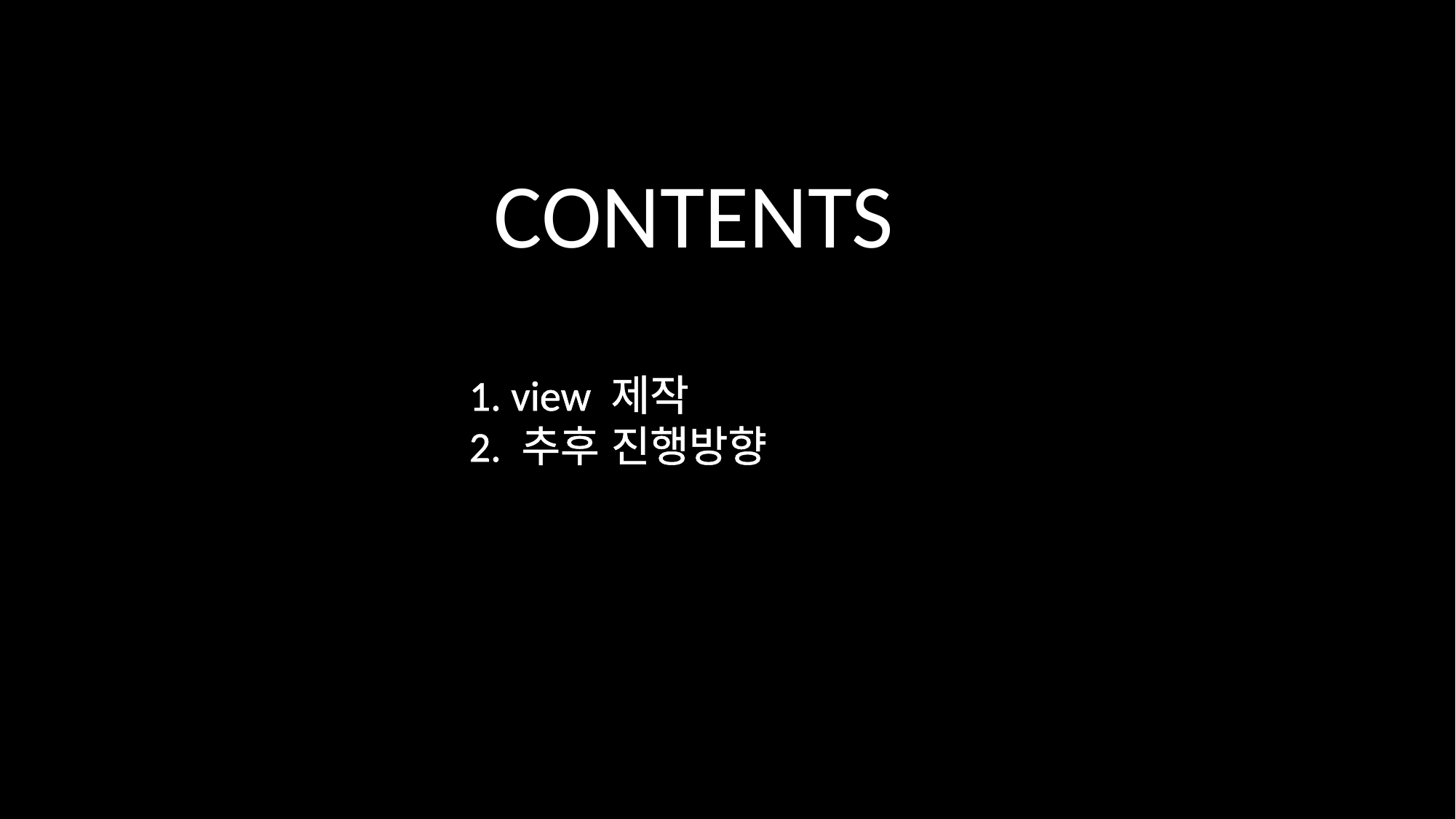

CONTENTS
1. view 제작
2. 추후 진행방향